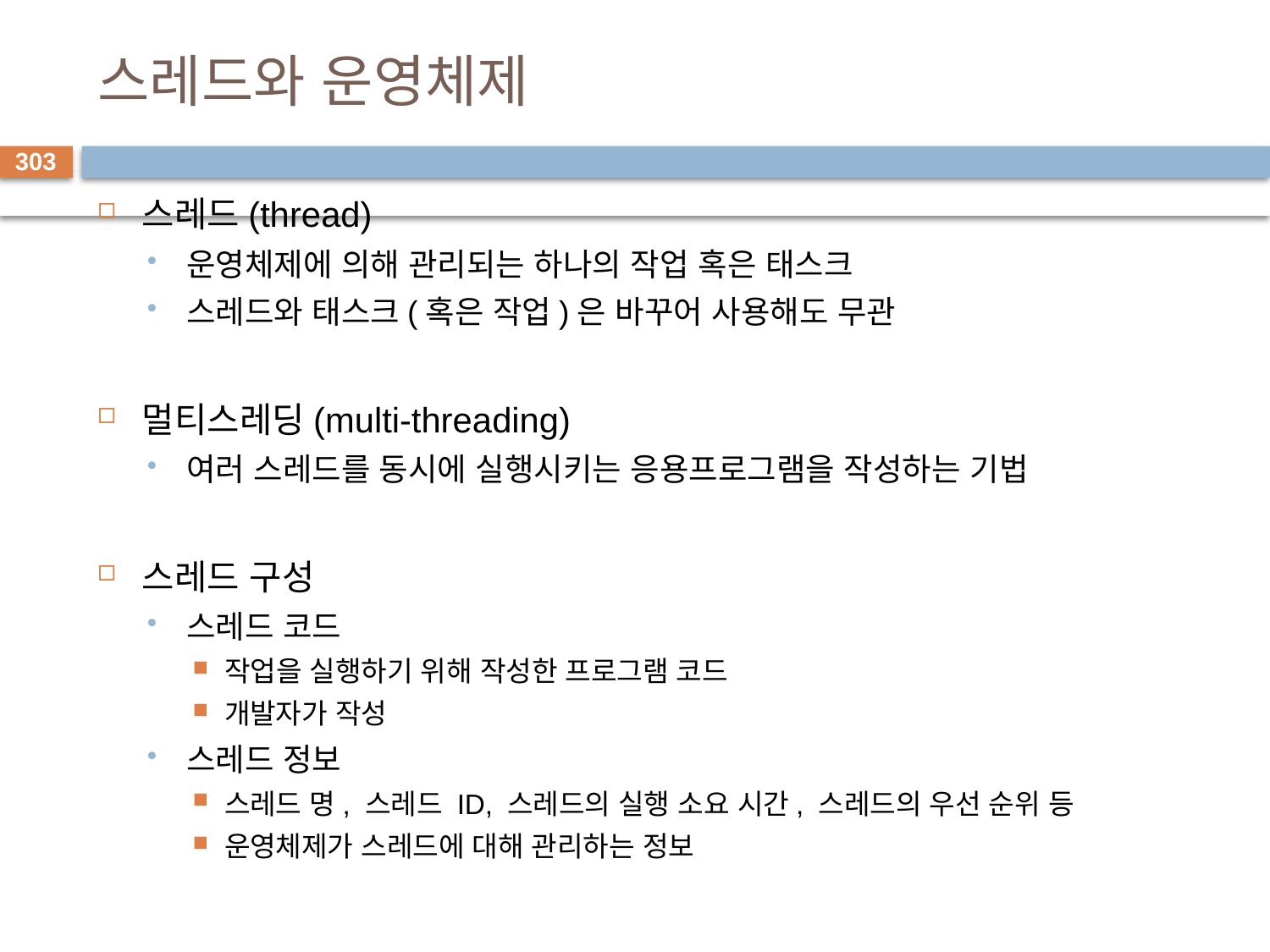

# 스레드와 운영체제
303
스레드(thread)
운영체제에 의해 관리되는 하나의 작업 혹은 태스크
스레드와 태스크(혹은 작업)은 바꾸어 사용해도 무관

멀티스레딩(multi-threading)
여러 스레드를 동시에 실행시키는 응용프로그램을 작성하는 기법

스레드 구성
스레드 코드
작업을 실행하기 위해 작성한 프로그램 코드
개발자가 작성
스레드 정보
스레드 명, 스레드 ID, 스레드의 실행 소요 시간, 스레드의 우선 순위 등
운영체제가 스레드에 대해 관리하는 정보